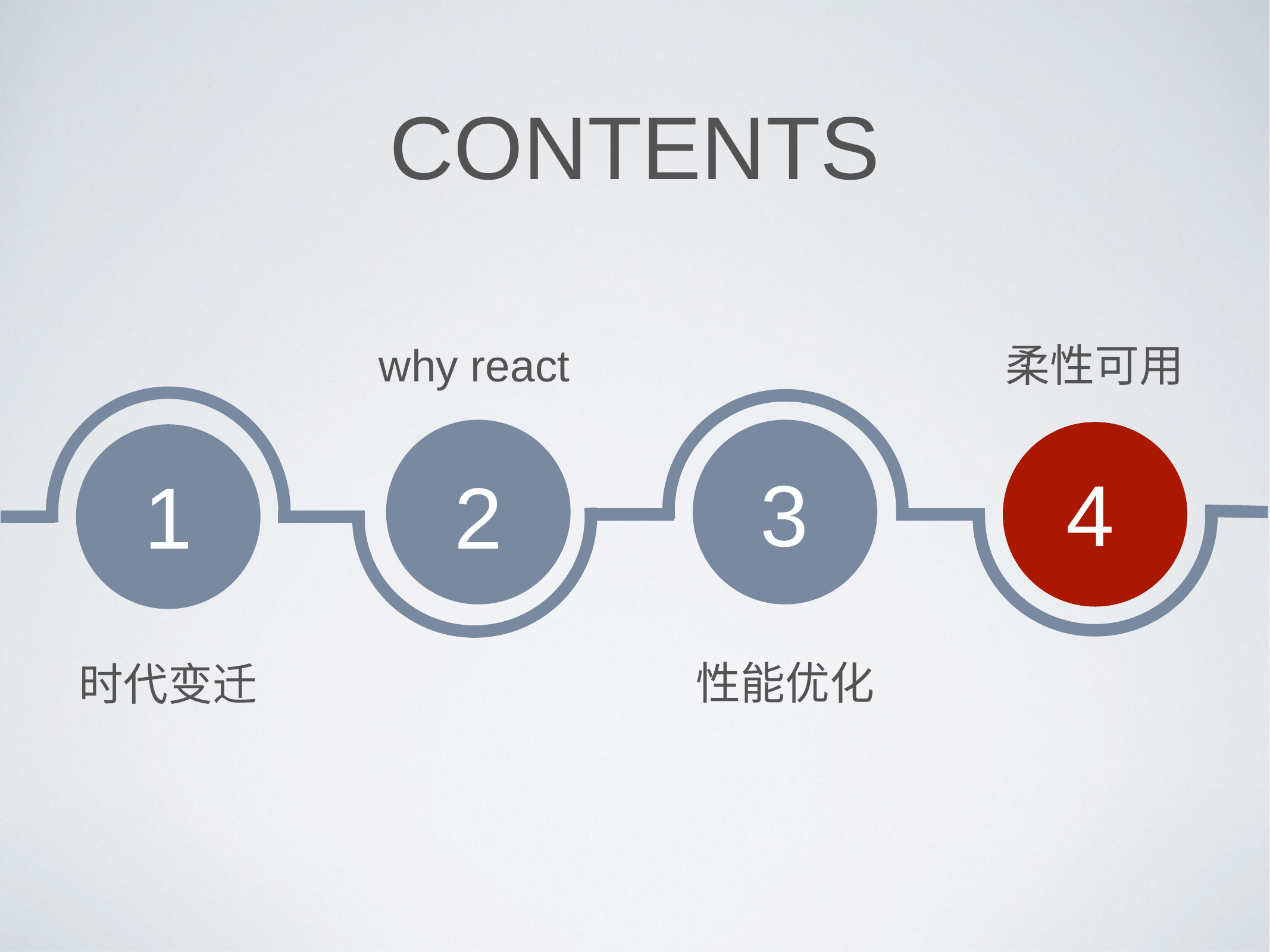

CONTENTS
柔性可用
why react

3
4
1
2

性能优化
时代变迁
60